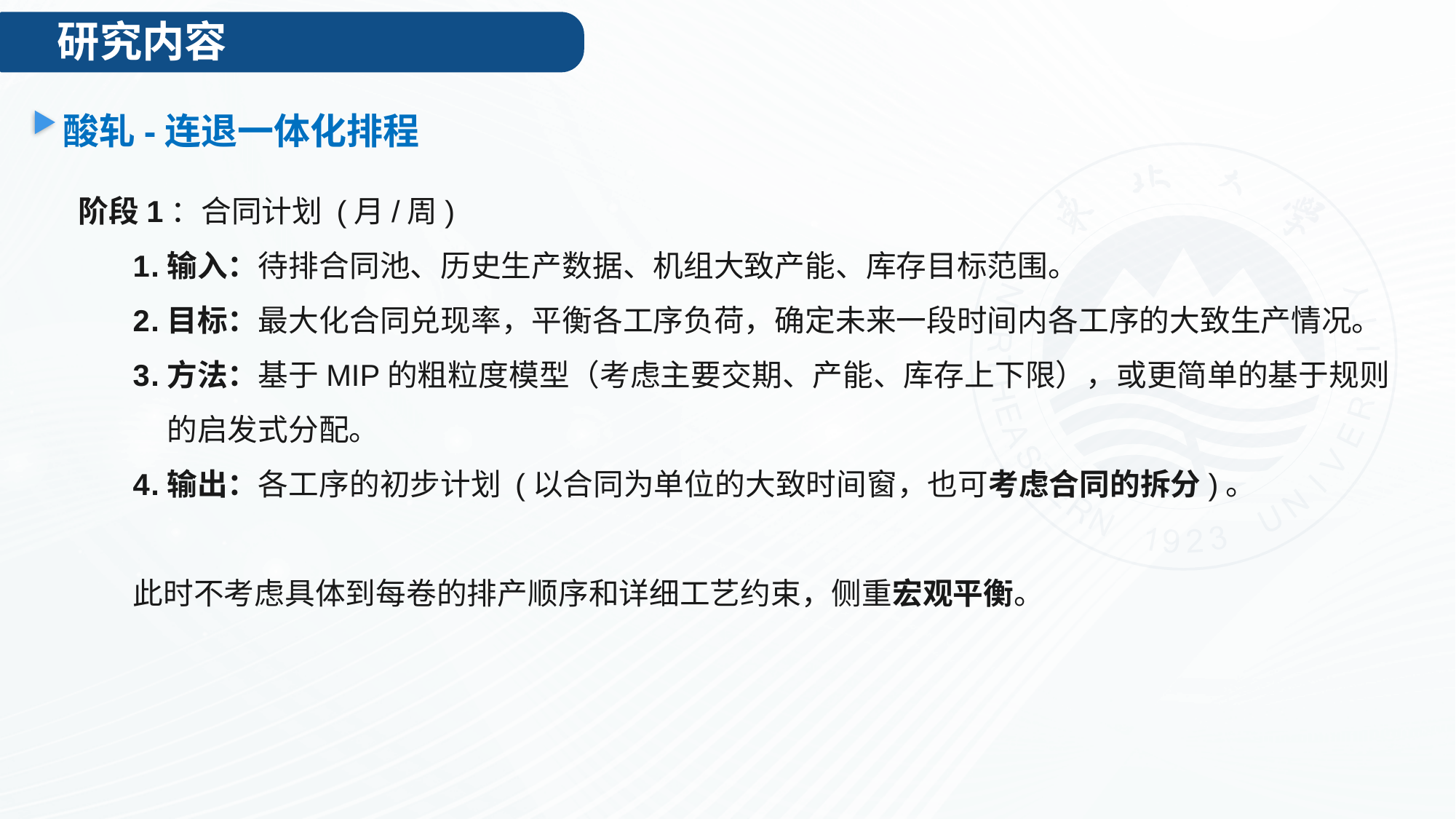

研究内容
酸轧-连退一体化排程

阶段1：合同计划 (月/周)
输入：待排合同池、历史生产数据、机组大致产能、库存目标范围。
目标：最大化合同兑现率，平衡各工序负荷，确定未来一段时间内各工序的大致生产情况。
方法：基于MIP的粗粒度模型（考虑主要交期、产能、库存上下限），或更简单的基于规则的启发式分配。
输出：各工序的初步计划 (以合同为单位的大致时间窗，也可考虑合同的拆分)。

此时不考虑具体到每卷的排产顺序和详细工艺约束，侧重宏观平衡。